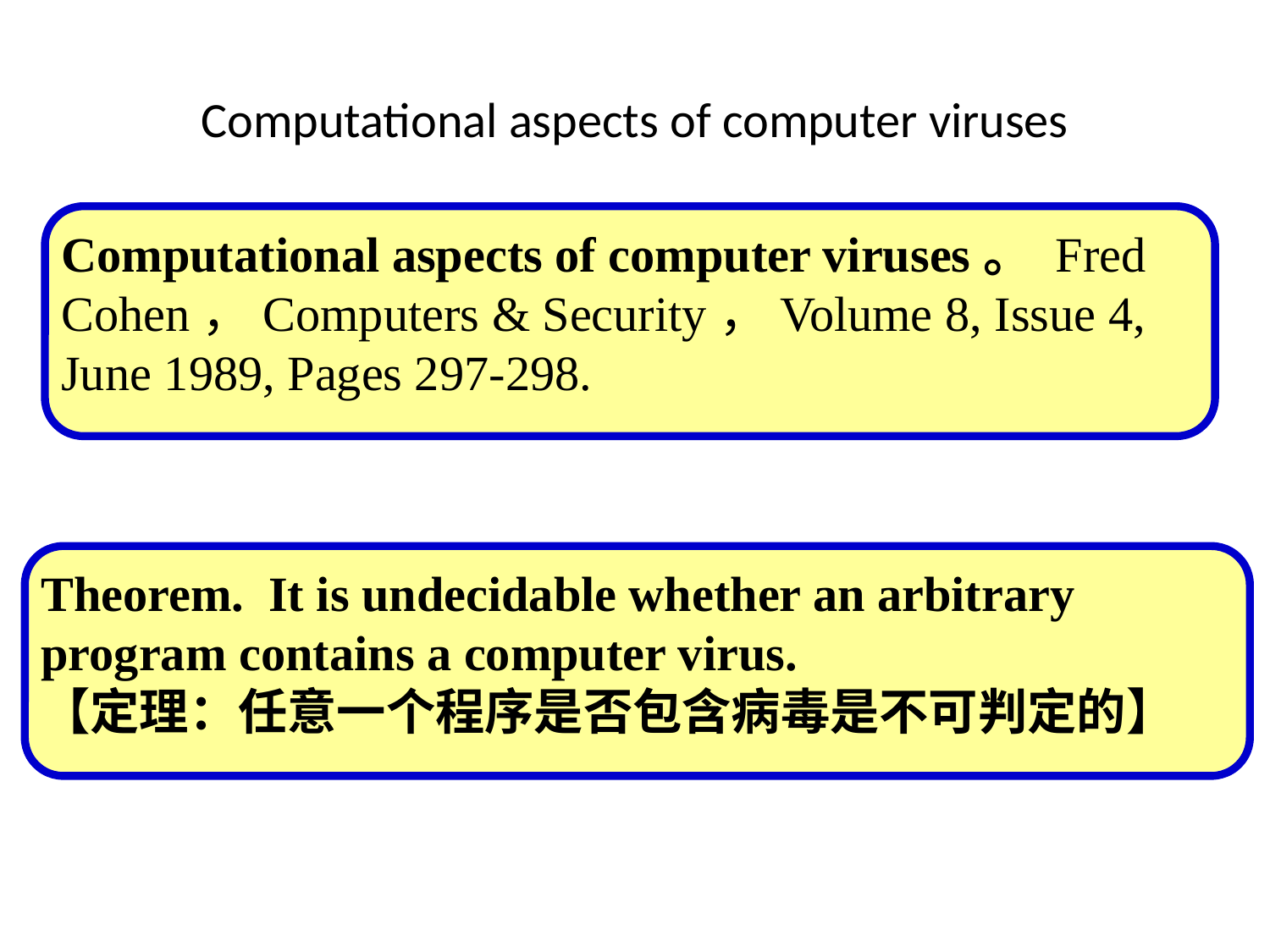

# Computational aspects of computer viruses
Computational aspects of computer viruses。 Fred Cohen，Computers & Security，Volume 8, Issue 4, June 1989, Pages 297-298.

Theorem.  It is undecidable whether an arbitrary program contains a computer virus.
【定理：任意一个程序是否包含病毒是不可判定的】